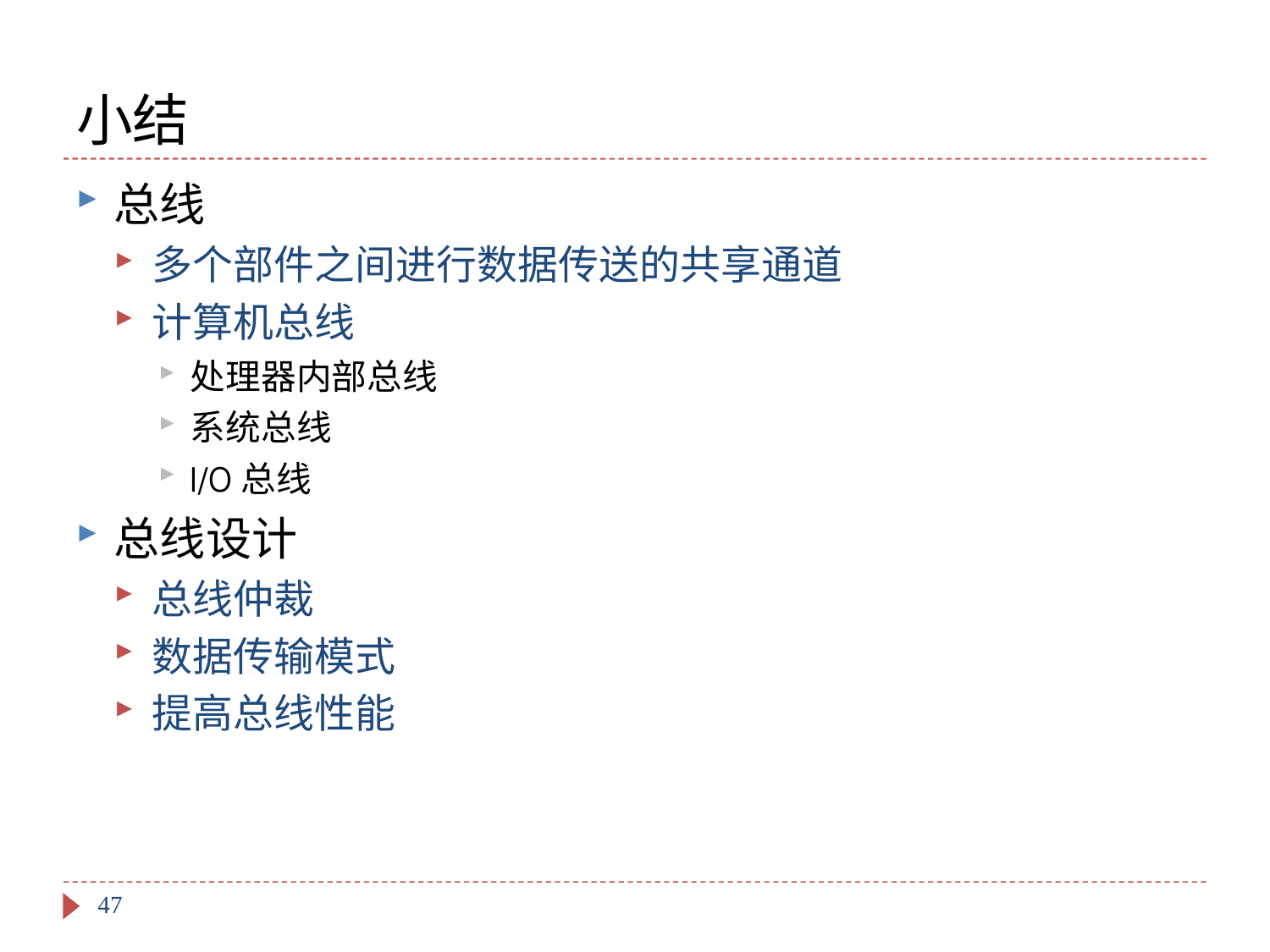

# 小结
总线
多个部件之间进行数据传送的共享通道
计算机总线
处理器内部总线
系统总线
I/O总线
总线设计
总线仲裁
数据传输模式
提高总线性能

47